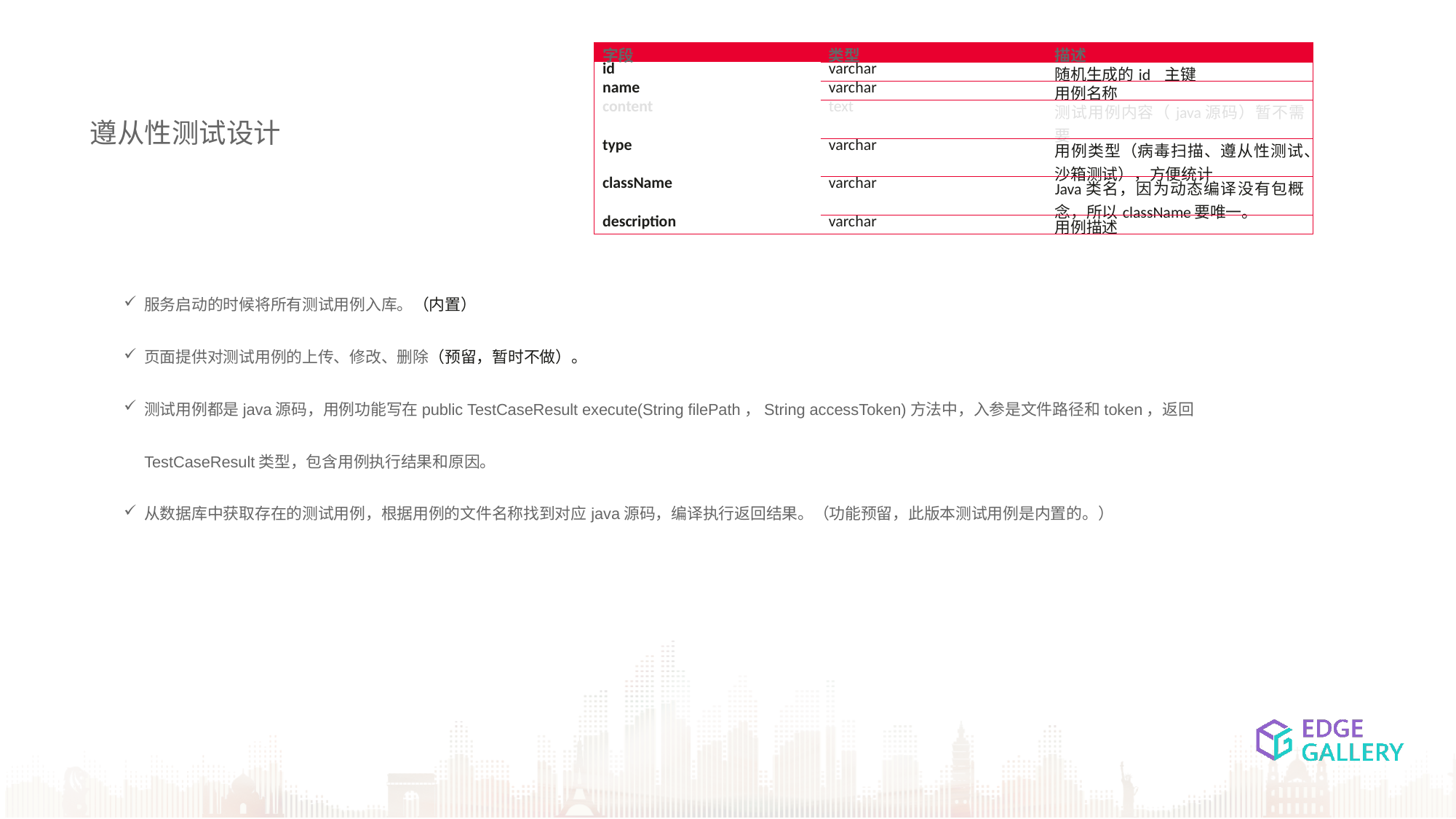

| 字段 | 类型 | 描述 |
| --- | --- | --- |
| id | varchar | 随机生成的id 主键 |
| name | varchar | 用例名称 |
| content | text | 测试用例内容（java源码）暂不需要 |
| type | varchar | 用例类型（病毒扫描、遵从性测试、沙箱测试），方便统计 |
| className | varchar | Java类名，因为动态编译没有包概念，所以className要唯一。 |
| description | varchar | 用例描述 |
遵从性测试设计
服务启动的时候将所有测试用例入库。（内置）
页面提供对测试用例的上传、修改、删除（预留，暂时不做）。
测试用例都是java源码，用例功能写在public TestCaseResult execute(String filePath，String accessToken)方法中，入参是文件路径和token，返回TestCaseResult类型，包含用例执行结果和原因。
从数据库中获取存在的测试用例，根据用例的文件名称找到对应java源码，编译执行返回结果。（功能预留，此版本测试用例是内置的。）